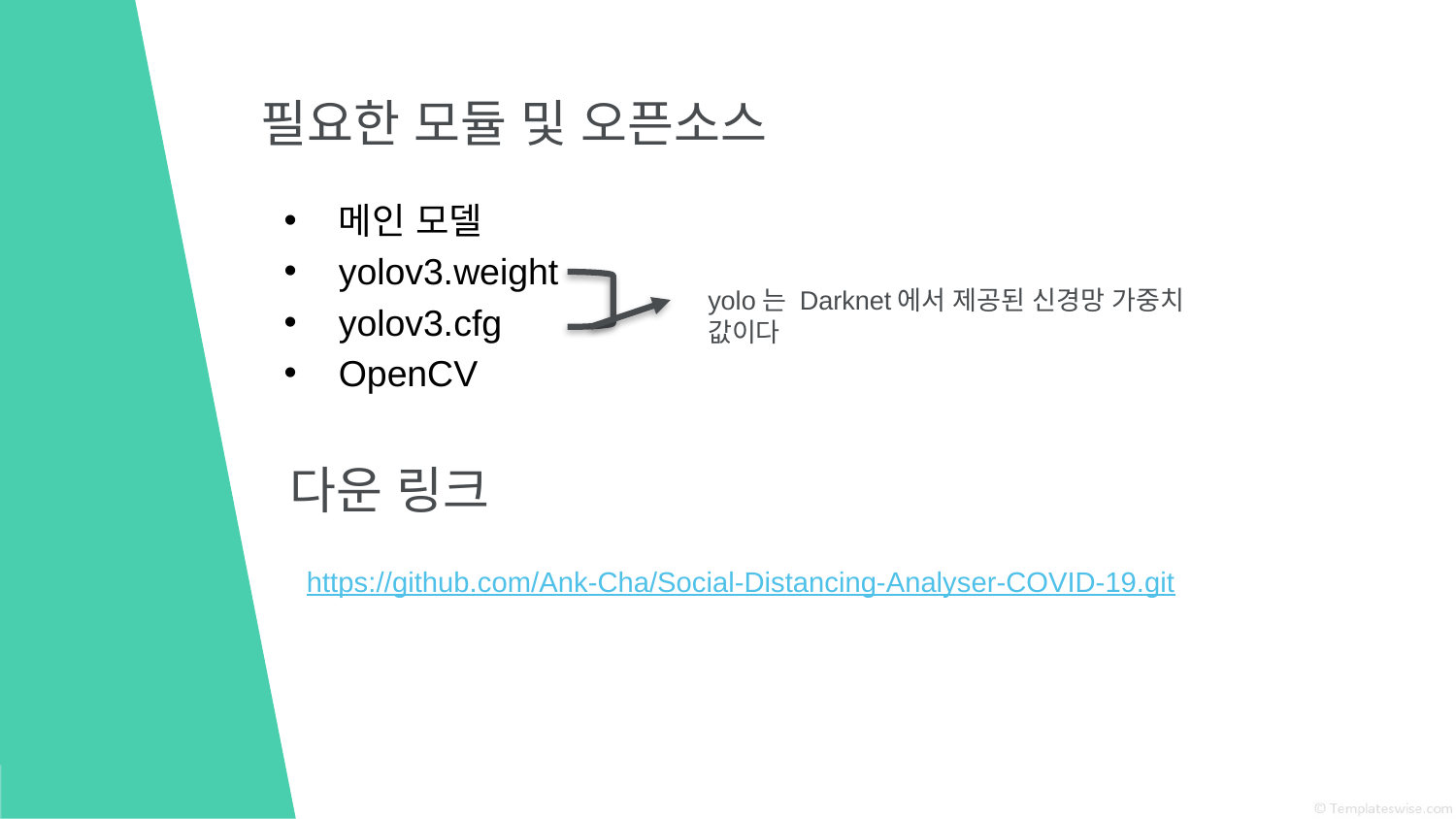

# 필요한 모듈 및 오픈소스
메인 모델
yolov3.weight
yolov3.cfg
OpenCV

yolo는 Darknet에서 제공된 신경망 가중치 값이다
다운 링크
https://github.com/Ank-Cha/Social-Distancing-Analyser-COVID-19.git